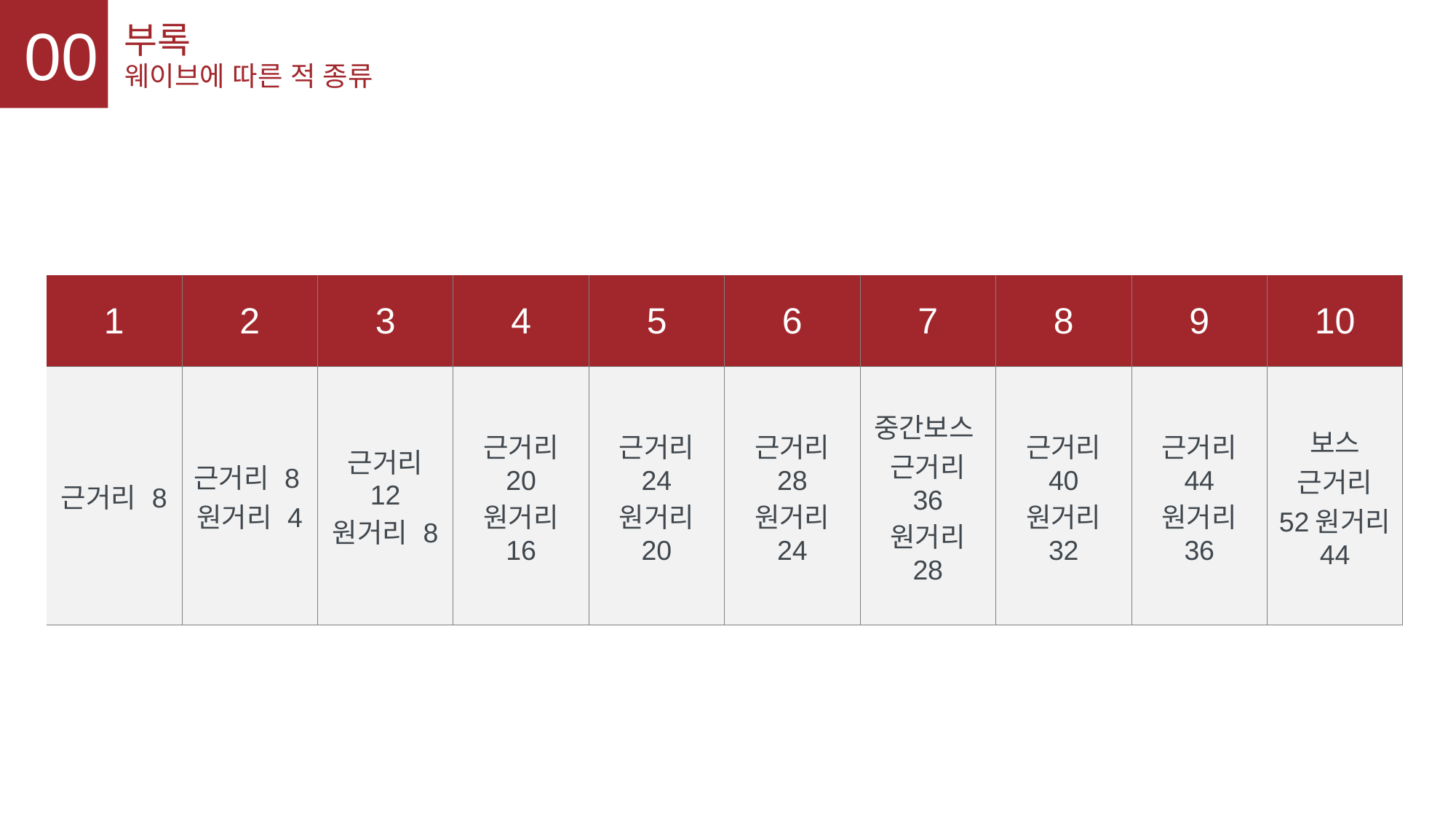

00
부록
웨이브에 따른 적 종류
| 1 | 2 | 3 | 4 | 5 | 6 | 7 | 8 | 9 | 10 |
| --- | --- | --- | --- | --- | --- | --- | --- | --- | --- |
| 근거리 8 | 근거리 8원거리 4 | 근거리 12 원거리 8 | 근거리 20 원거리 16 | 근거리 24 원거리 20 | 근거리 28 원거리 24 | 중간보스 근거리 36 원거리 28 | 근거리 40 원거리 32 | 근거리 44 원거리 36 | 보스 근거리 52원거리 44 |